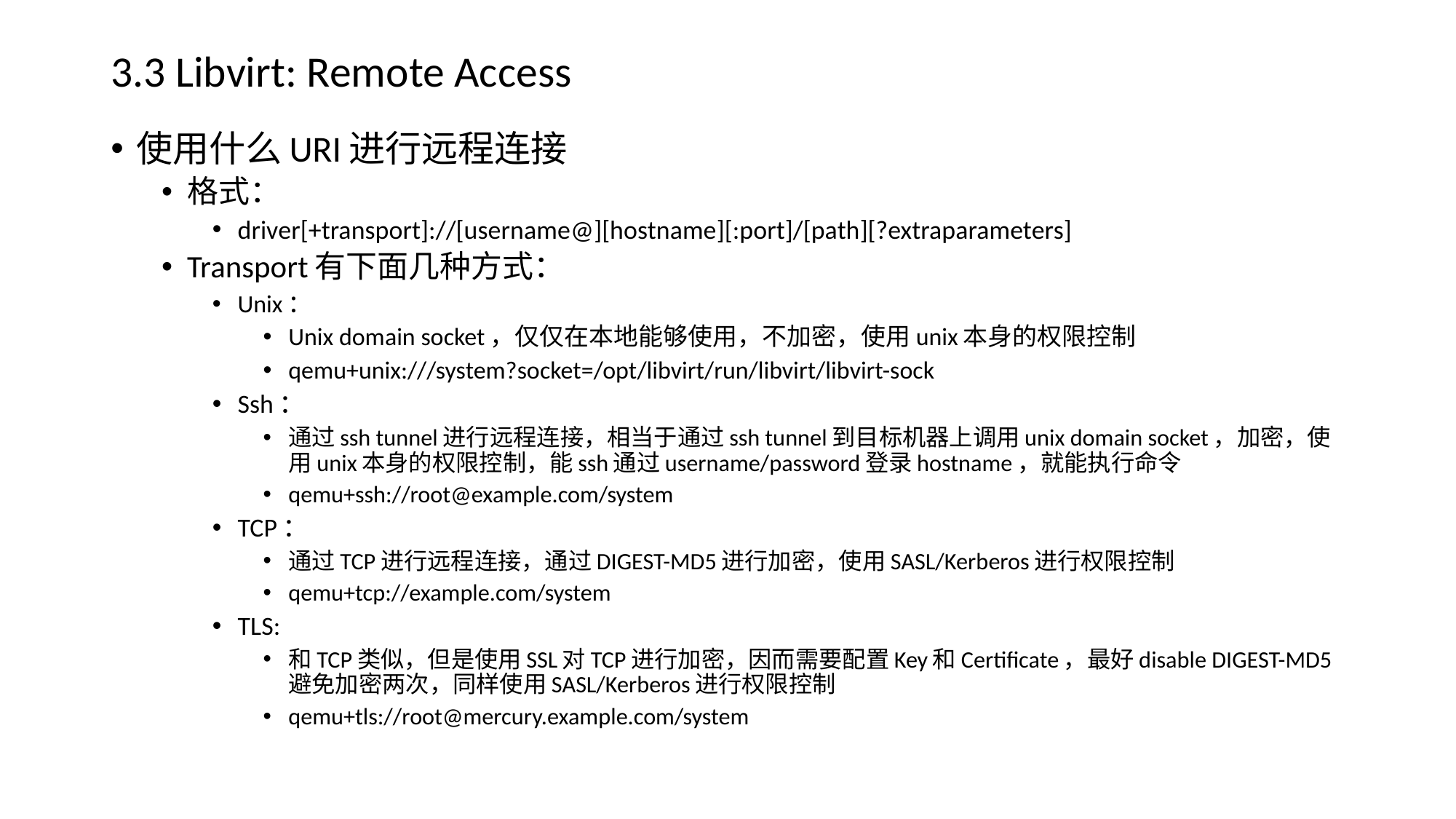

# 3.3 Libvirt: Remote Access
使用什么URI进行远程连接
格式：
driver[+transport]://[username@][hostname][:port]/[path][?extraparameters]
Transport有下面几种方式：
Unix：
Unix domain socket，仅仅在本地能够使用，不加密，使用unix本身的权限控制
qemu+unix:///system?socket=/opt/libvirt/run/libvirt/libvirt-sock
Ssh：
通过ssh tunnel进行远程连接，相当于通过ssh tunnel到目标机器上调用unix domain socket，加密，使用unix本身的权限控制，能ssh通过username/password登录hostname，就能执行命令
qemu+ssh://root@example.com/system
TCP：
通过TCP进行远程连接，通过DIGEST-MD5进行加密，使用SASL/Kerberos进行权限控制
qemu+tcp://example.com/system
TLS:
和TCP类似，但是使用SSL对TCP进行加密，因而需要配置Key和Certificate，最好disable DIGEST-MD5避免加密两次，同样使用SASL/Kerberos进行权限控制
qemu+tls://root@mercury.example.com/system